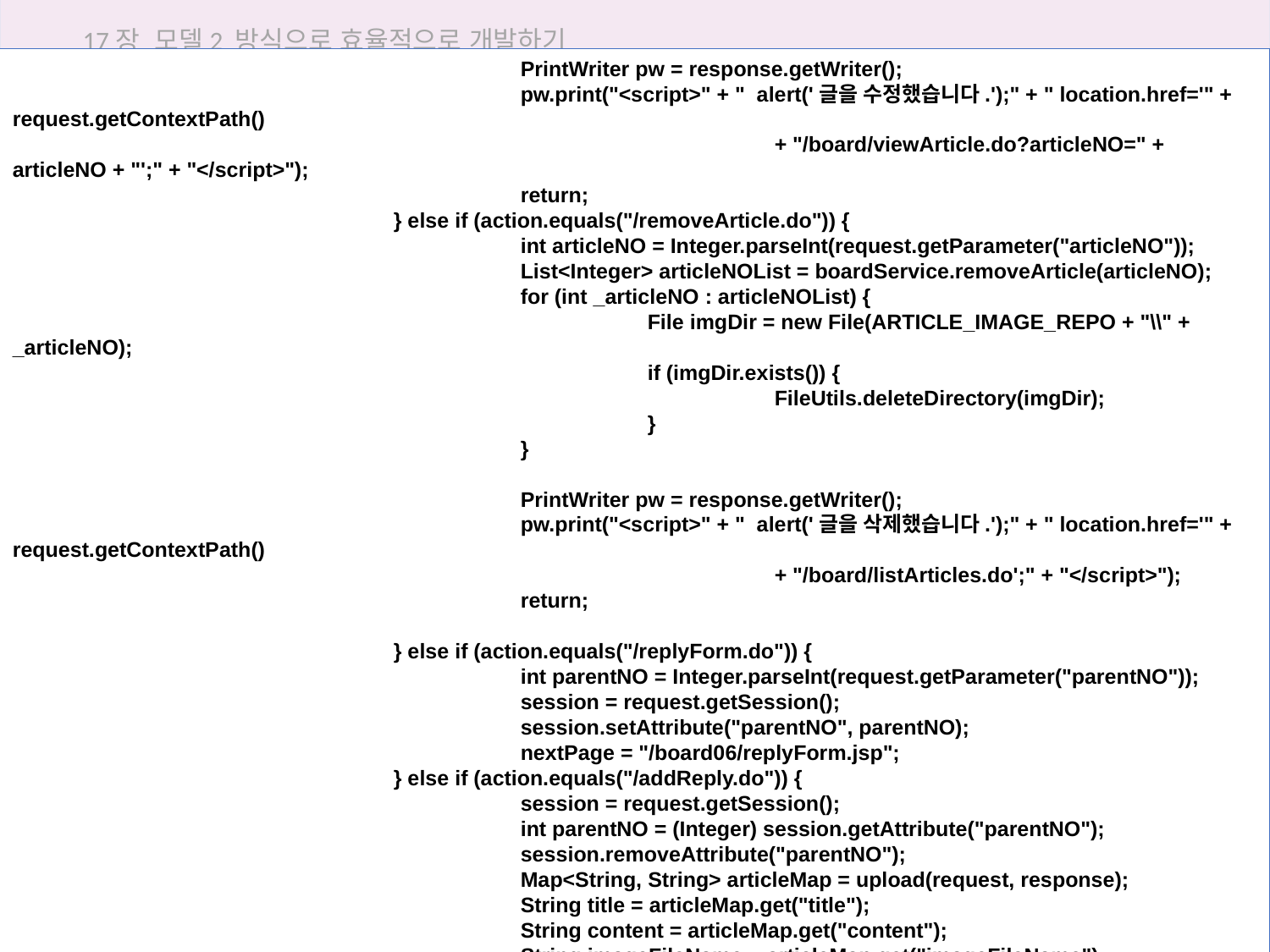

17장  모델2 방식으로 효율적으로 개발하기
				PrintWriter pw = response.getWriter();
				pw.print("<script>" + "  alert('글을 수정했습니다.');" + " location.href='" + request.getContextPath()
						+ "/board/viewArticle.do?articleNO=" + articleNO + "';" + "</script>");
				return;
			} else if (action.equals("/removeArticle.do")) {
				int articleNO = Integer.parseInt(request.getParameter("articleNO"));
				List<Integer> articleNOList = boardService.removeArticle(articleNO);
				for (int _articleNO : articleNOList) {
					File imgDir = new File(ARTICLE_IMAGE_REPO + "\\" + _articleNO);
					if (imgDir.exists()) {
						FileUtils.deleteDirectory(imgDir);
					}
				}

				PrintWriter pw = response.getWriter();
				pw.print("<script>" + "  alert('글을 삭제했습니다.');" + " location.href='" + request.getContextPath()
						+ "/board/listArticles.do';" + "</script>");
				return;

			} else if (action.equals("/replyForm.do")) {
				int parentNO = Integer.parseInt(request.getParameter("parentNO"));
				session = request.getSession();
				session.setAttribute("parentNO", parentNO);
				nextPage = "/board06/replyForm.jsp";
			} else if (action.equals("/addReply.do")) {
				session = request.getSession();
				int parentNO = (Integer) session.getAttribute("parentNO");
				session.removeAttribute("parentNO");
				Map<String, String> articleMap = upload(request, response);
				String title = articleMap.get("title");
				String content = articleMap.get("content");
				String imageFileName = articleMap.get("imageFileName");